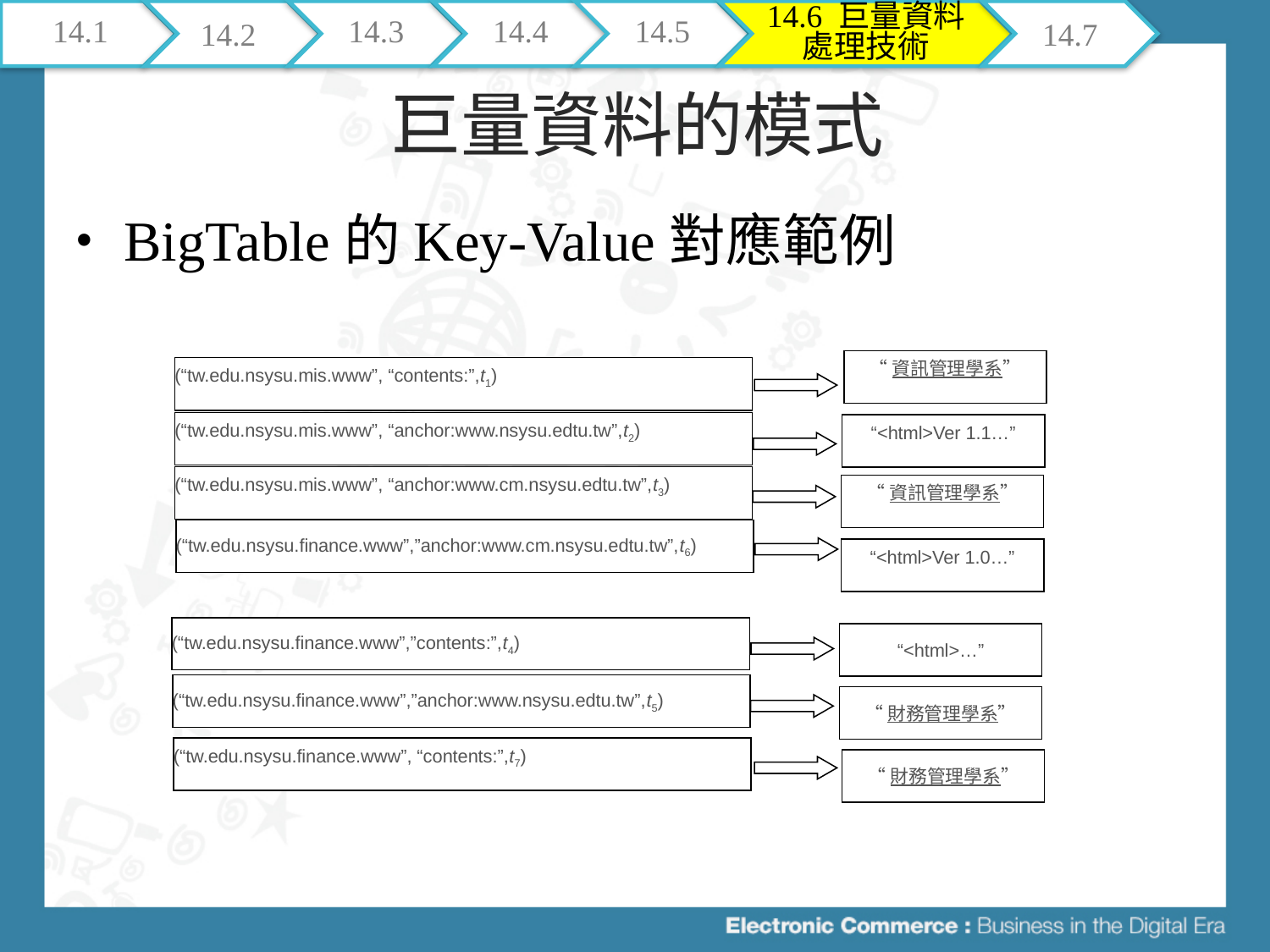

14.1
14.2
14.3
14.4
14.5
14.6 巨量資料處理技術
14.7
# 巨量資料的模式
BigTable的Key-Value對應範例
“資訊管理學系”
(“tw.edu.nsysu.mis.www”, “contents:”,t1)

(“tw.edu.nsysu.mis.www”, “anchor:www.nsysu.edtu.tw”,t2)
“<html>Ver 1.1…”

(“tw.edu.nsysu.mis.www”, “anchor:www.cm.nsysu.edtu.tw”,t3)
“資訊管理學系”

(“tw.edu.nsysu.finance.www”,”anchor:www.cm.nsysu.edtu.tw”,t6)

“<html>Ver 1.0…”
(“tw.edu.nsysu.finance.www”,”contents:”,t4)
“<html>…”

(“tw.edu.nsysu.finance.www”,”anchor:www.nsysu.edtu.tw”,t5)
“財務管理學系”

(“tw.edu.nsysu.finance.www”, “contents:”,t7)
“財務管理學系”